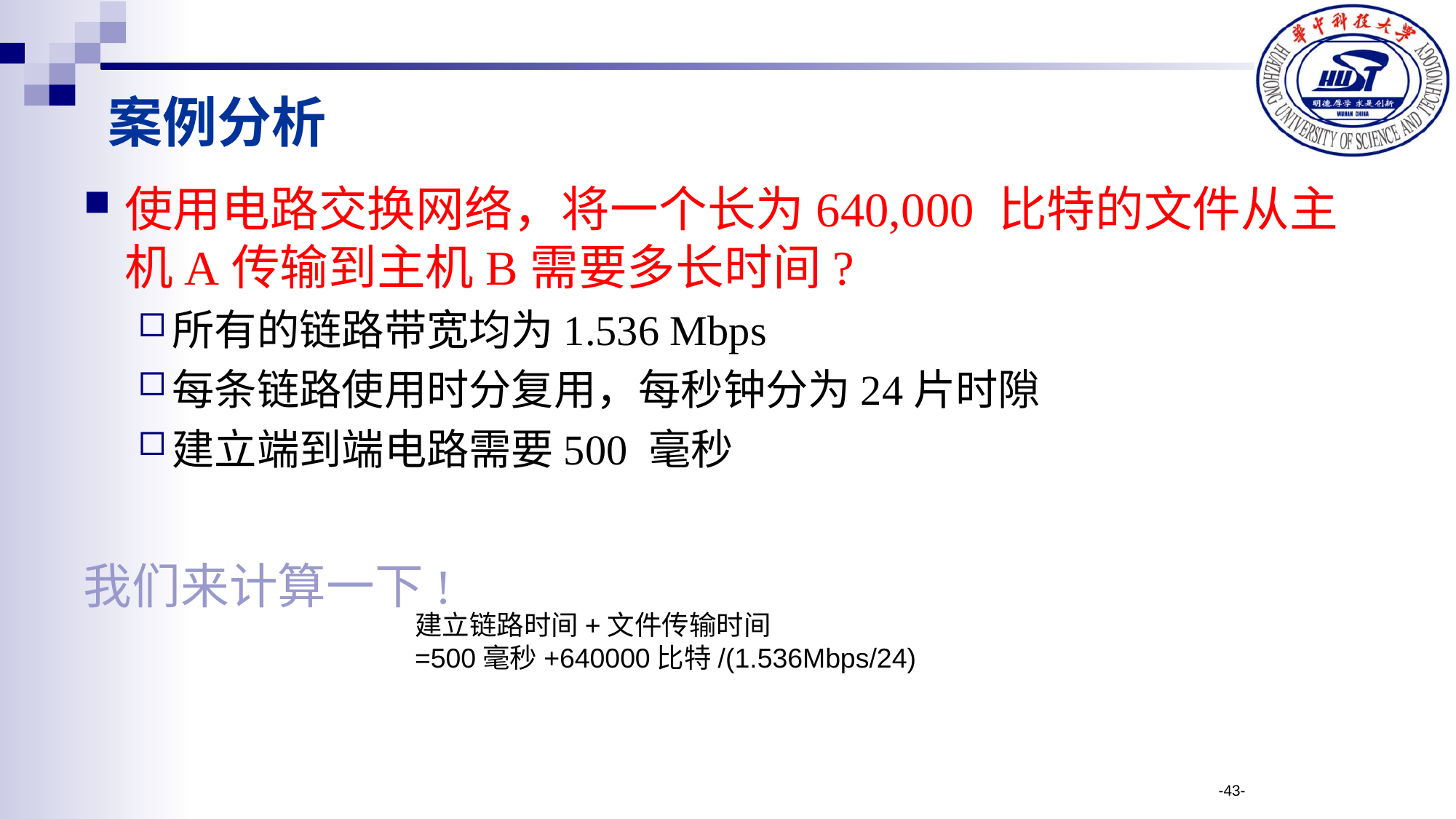

# 案例分析
使用电路交换网络，将一个长为640,000 比特的文件从主机A传输到主机B需要多长时间?
所有的链路带宽均为1.536 Mbps
每条链路使用时分复用，每秒钟分为24片时隙
建立端到端电路需要500 毫秒

我们来计算一下!
建立链路时间+文件传输时间
=500毫秒+640000比特/(1.536Mbps/24)
-43-